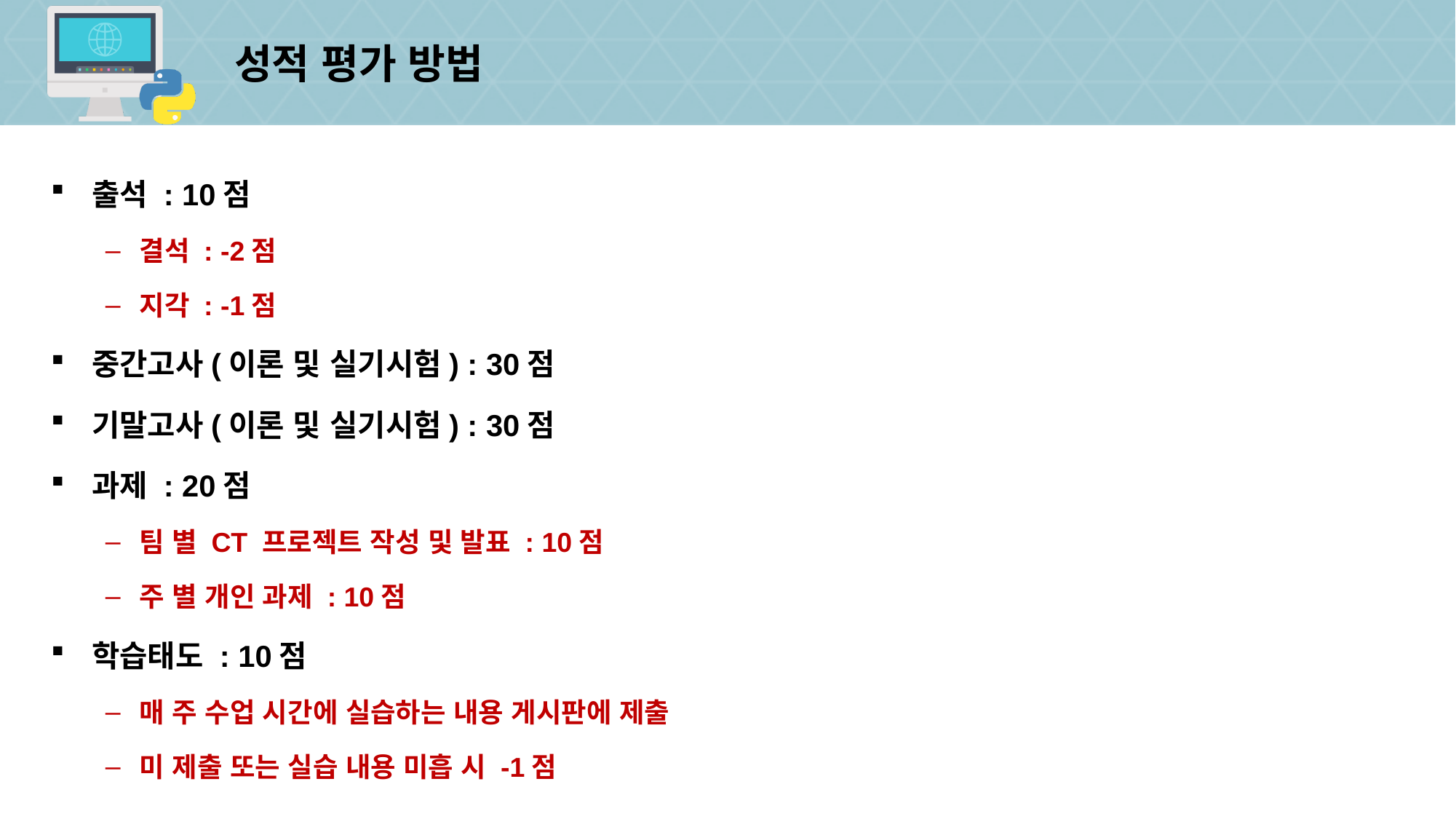

# 성적 평가 방법
출석 : 10점
결석 : -2점
지각 : -1점
중간고사(이론 및 실기시험) : 30점
기말고사(이론 및 실기시험) : 30점
과제 : 20점
팀 별 CT 프로젝트 작성 및 발표 : 10점
주 별 개인 과제 : 10점
학습태도 : 10점
매 주 수업 시간에 실습하는 내용 게시판에 제출
미 제출 또는 실습 내용 미흡 시 -1점